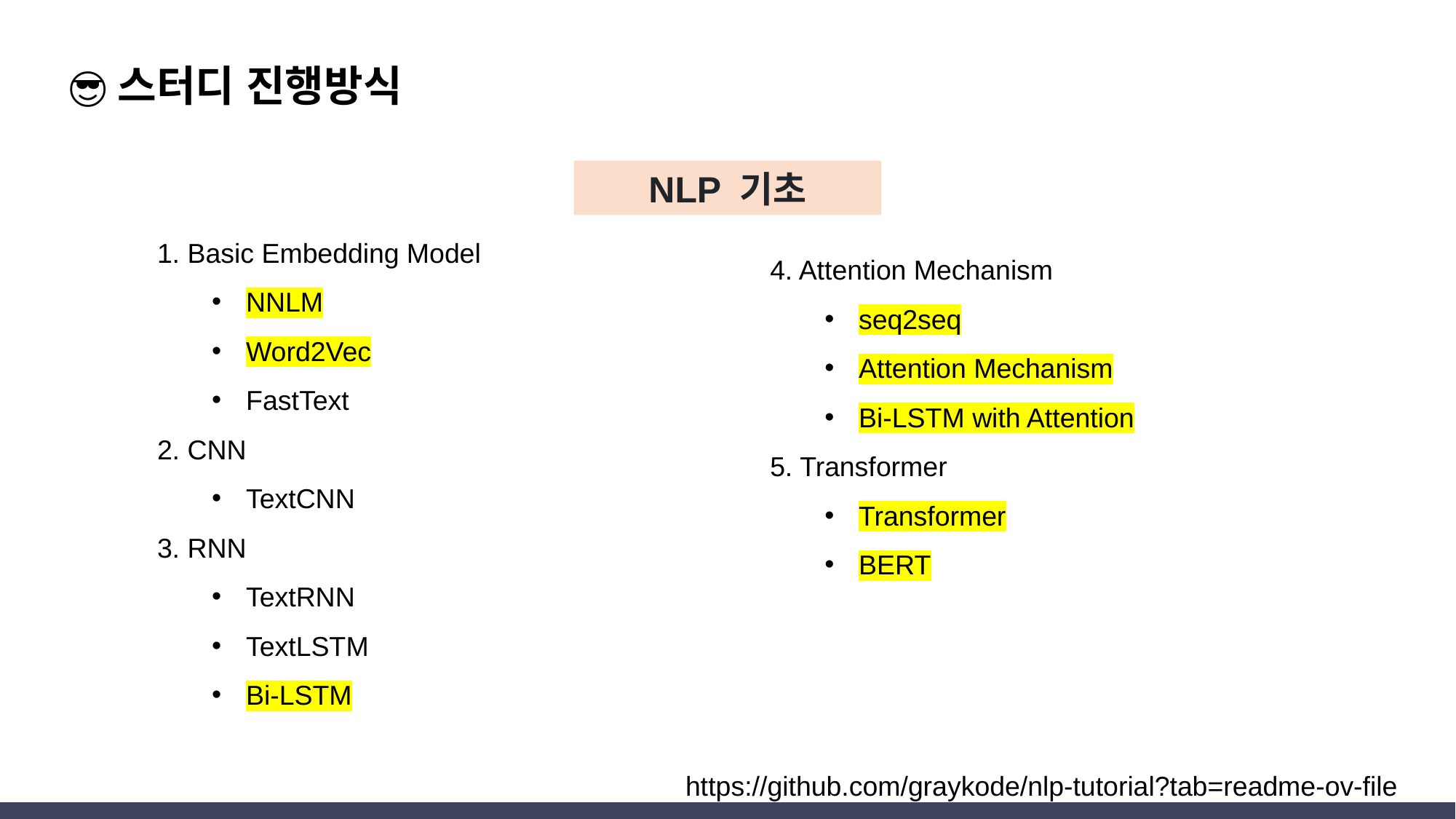

😎스터디 진행방식

NLP 기초
1. Basic Embedding Model
NNLM
Word2Vec
FastText
2. CNN
TextCNN
3. RNN
TextRNN
TextLSTM
Bi-LSTM
4. Attention Mechanism
seq2seq
Attention Mechanism
Bi-LSTM with Attention
5. Transformer
Transformer
BERT
https://github.com/graykode/nlp-tutorial?tab=readme-ov-file